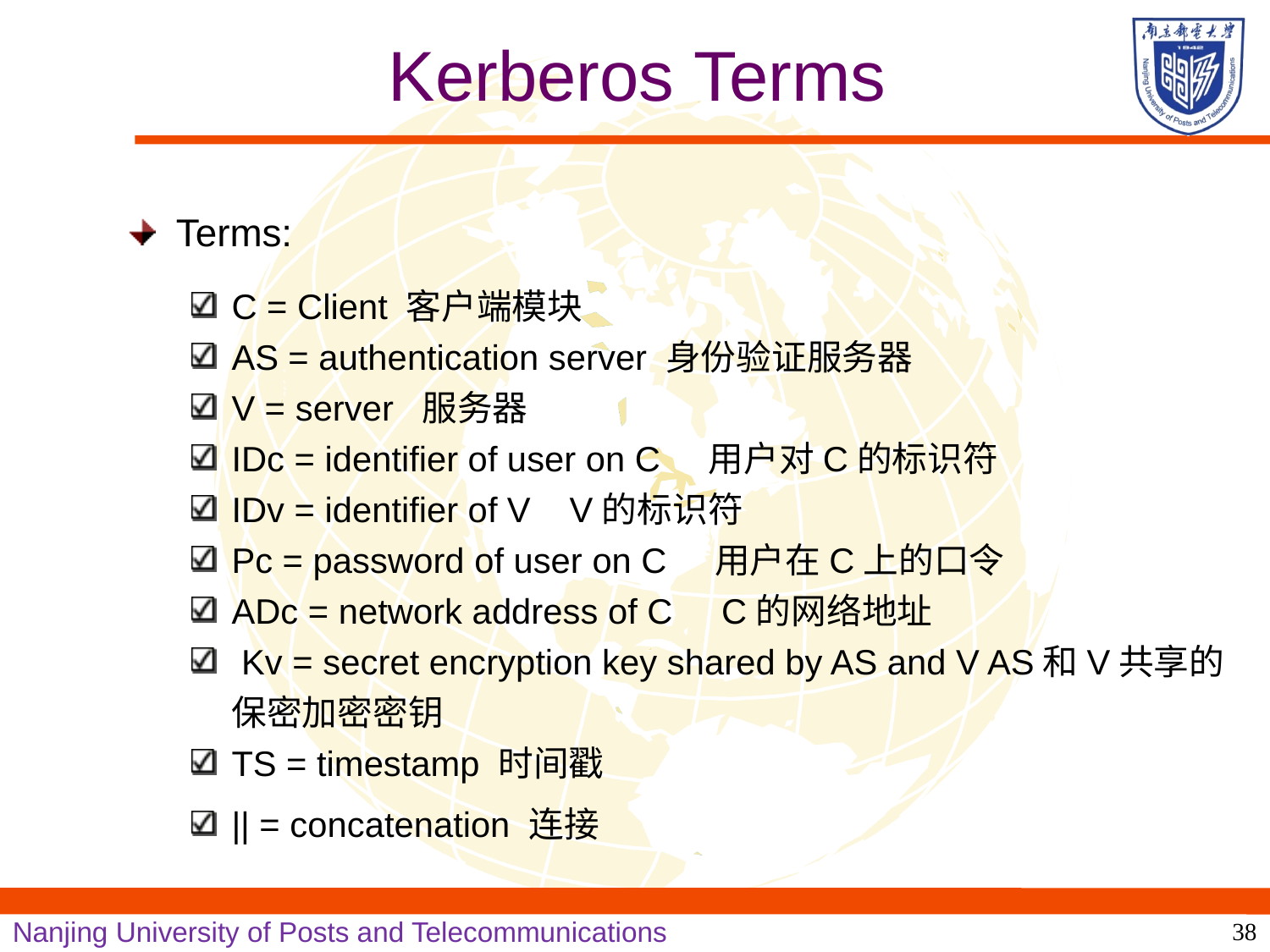

# Kerberos Terms
Terms:
C = Client 客户端模块
AS = authentication server 身份验证服务器
V = server  服务器
IDc = identifier of user on C    用户对C的标识符
IDv = identifier of V    V的标识符
Pc = password of user on C    用户在C上的口令
ADc = network address of C     C的网络地址
 Kv = secret encryption key shared by AS and V AS和V共享的保密加密密钥
TS = timestamp 时间戳
|| = concatenation 连接
38